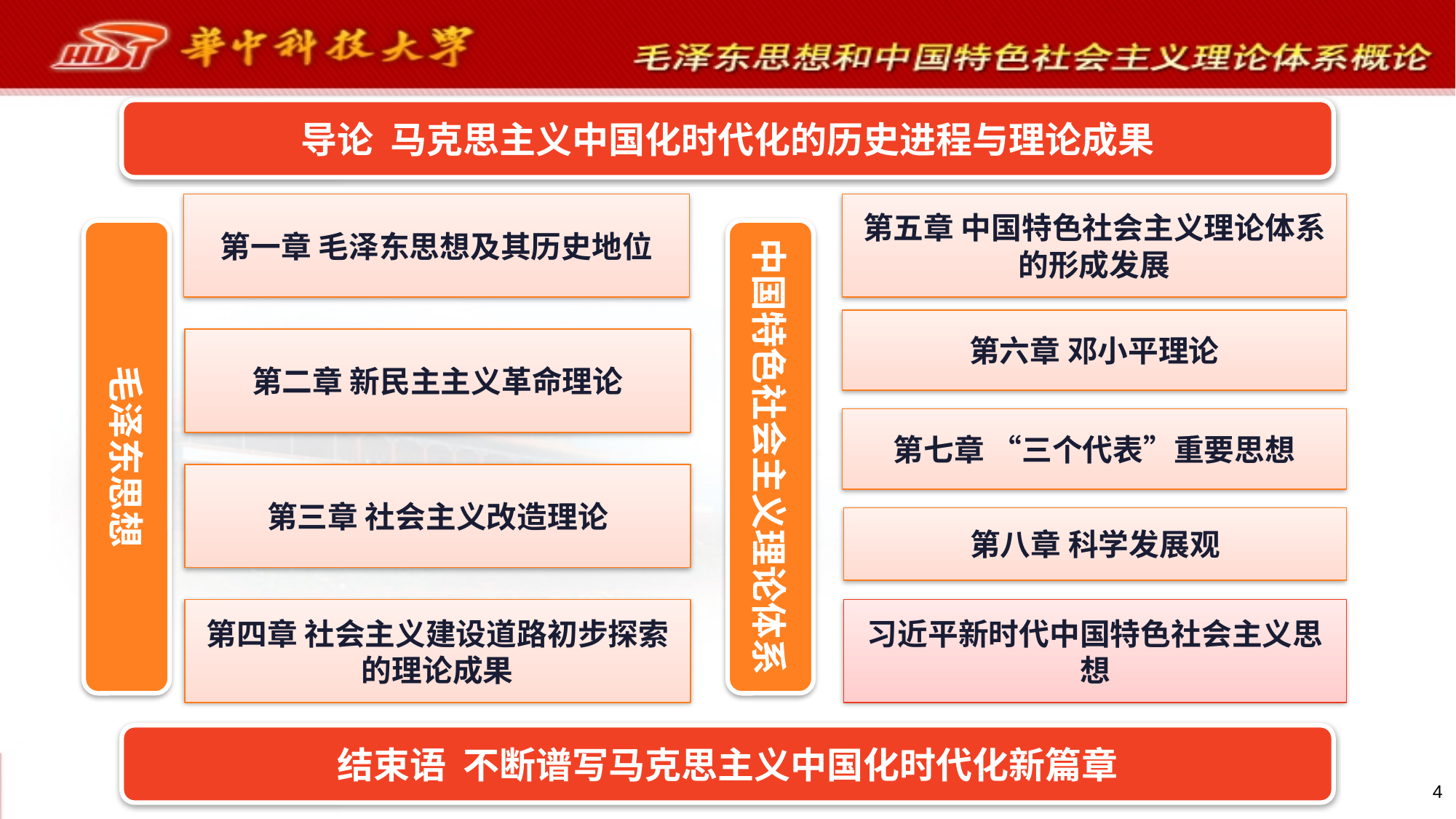

导论  马克思主义中国化时代化的历史进程与理论成果
第五章 中国特色社会主义理论体系的形成发展
第一章 毛泽东思想及其历史地位
毛泽东思想
中国特色社会主义理论体系
第六章 邓小平理论
第二章 新民主主义革命理论
第七章 “三个代表”重要思想
第三章 社会主义改造理论
第八章 科学发展观
第四章 社会主义建设道路初步探索的理论成果
习近平新时代中国特色社会主义思想
结束语  不断谱写马克思主义中国化时代化新篇章
4